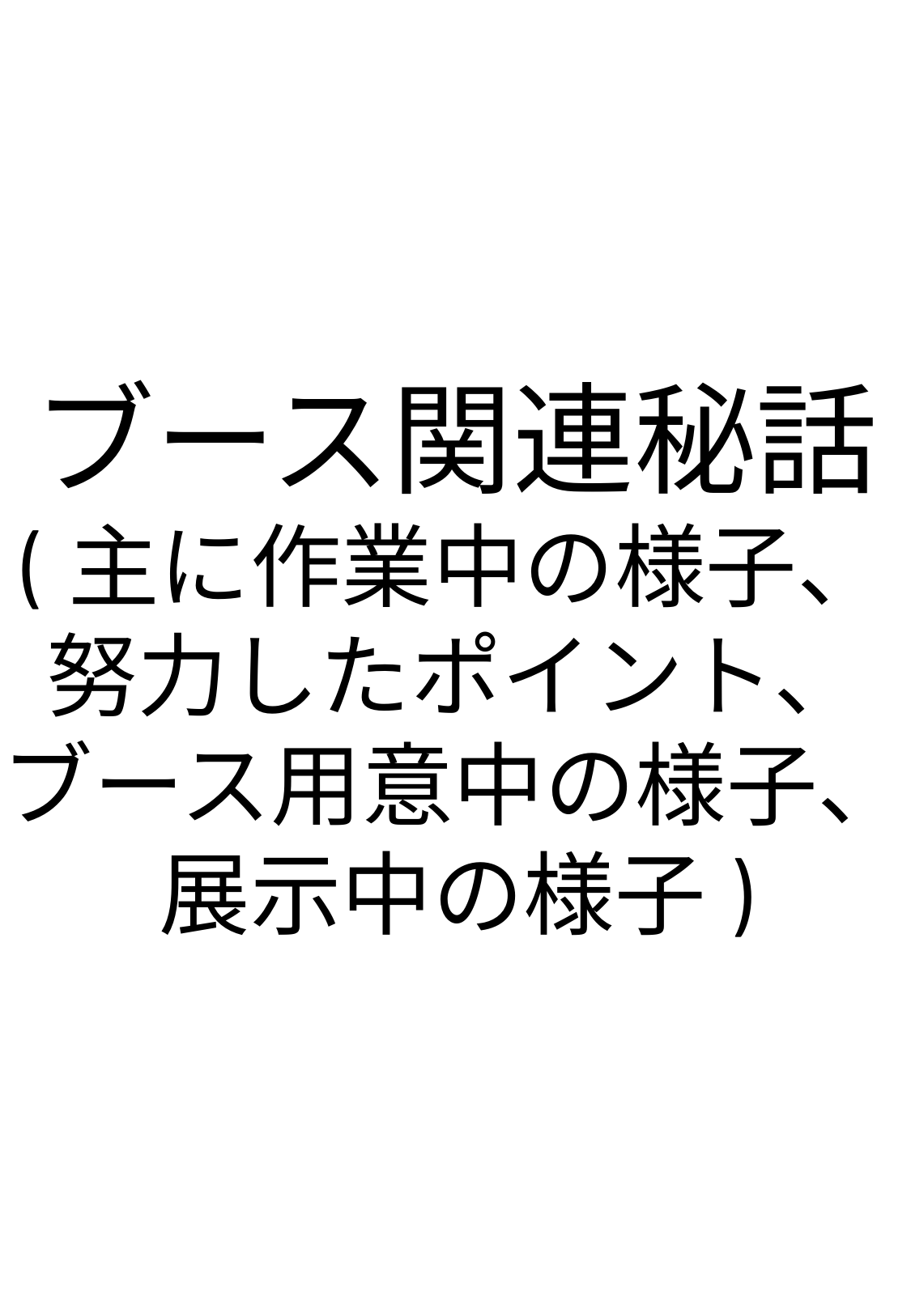

ブース関連秘話
(主に作業中の様子、
努力したポイント、
ブース用意中の様子、
展示中の様子)